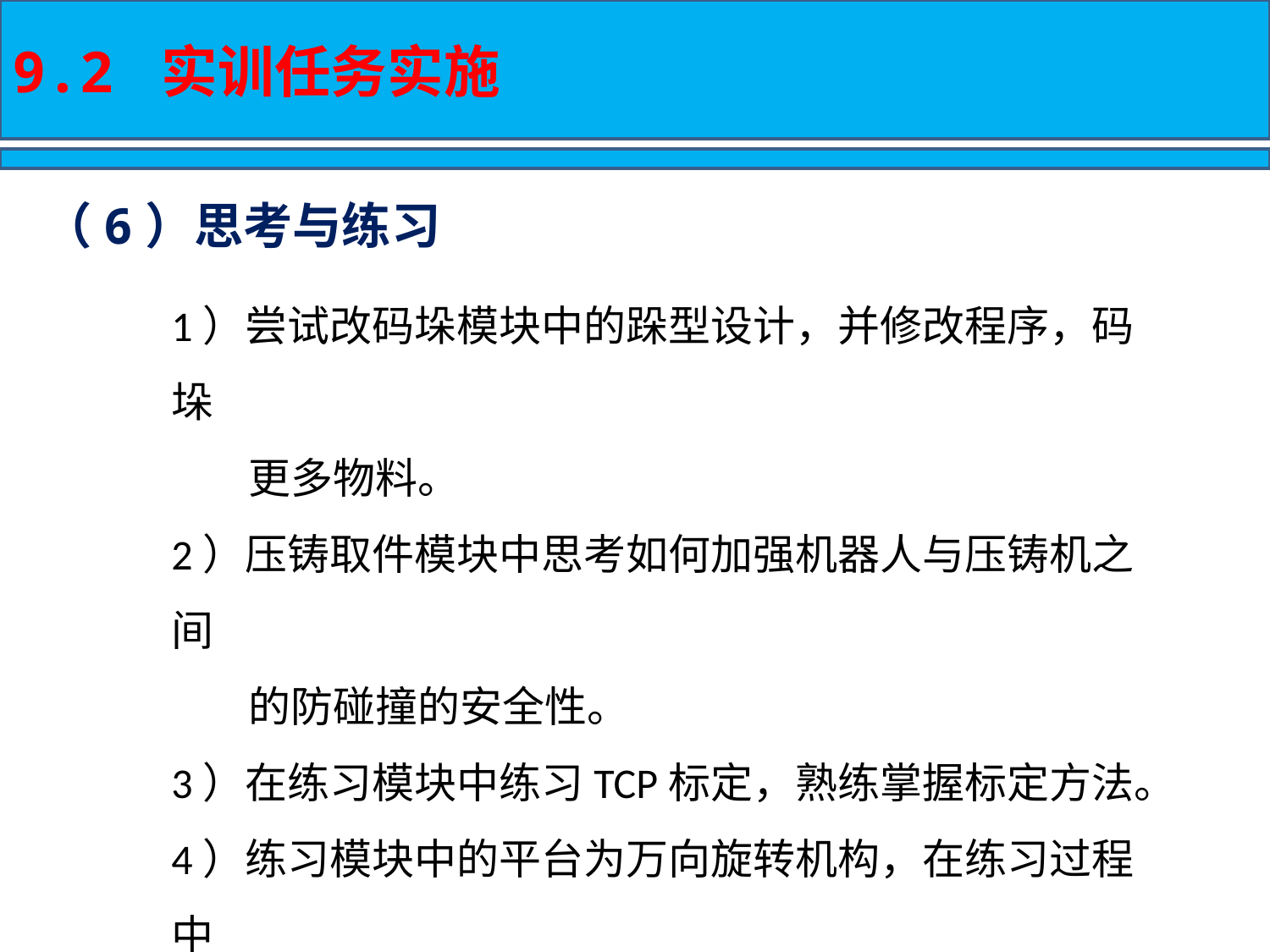

9.2 实训任务实施
（6）思考与练习
1）尝试改码垛模块中的跺型设计，并修改程序，码垛
       更多物料。
2）压铸取件模块中思考如何加强机器人与压铸机之间
       的防碰撞的安全性。
3）在练习模块中练习TCP标定，熟练掌握标定方法。
4）练习模块中的平台为万向旋转机构，在练习过程中
       可通过修改练习平台的角度从而强化轨迹类编程
       的练习。